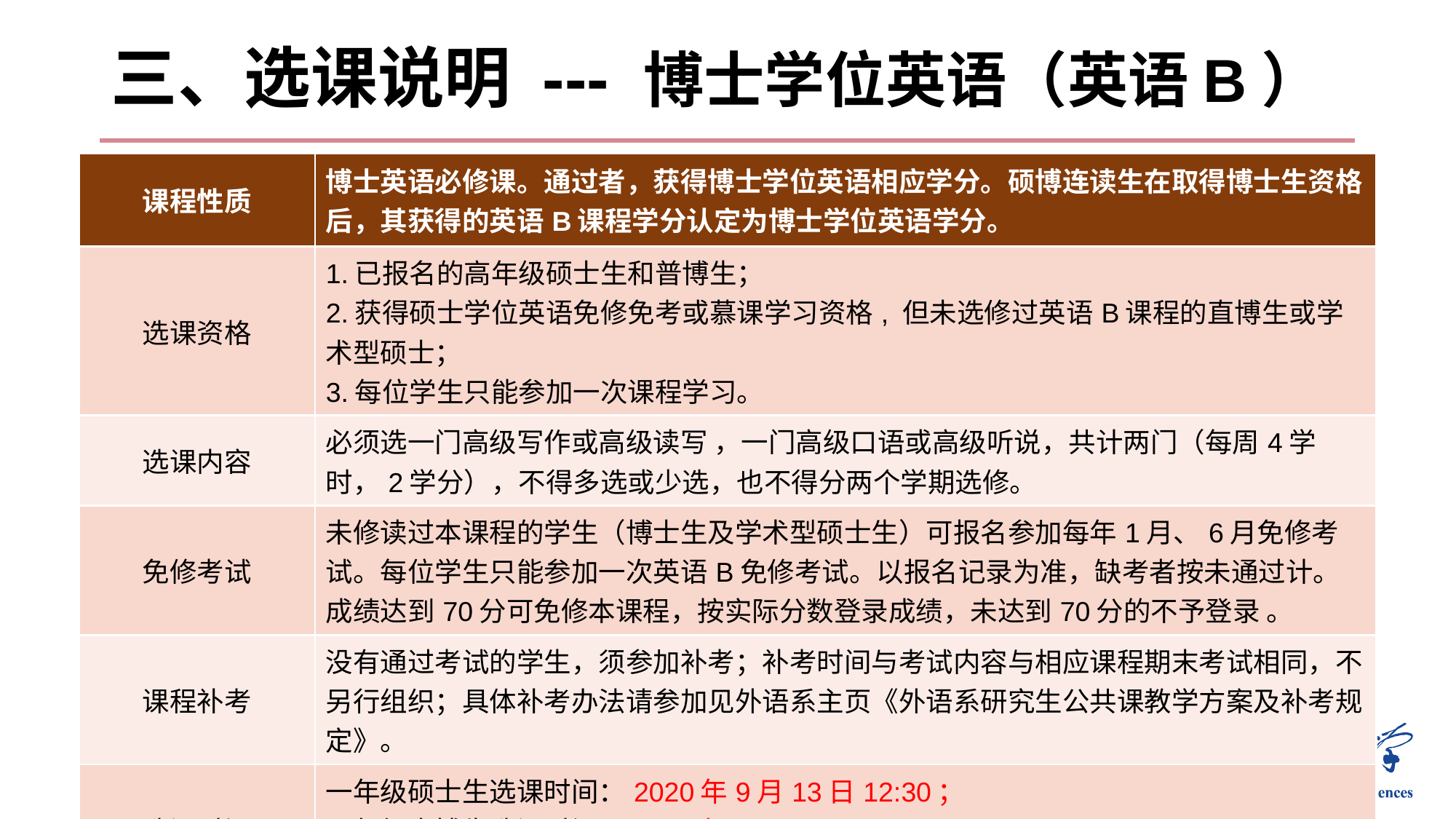

# 三、选课说明 --- 博士学位英语（英语B）
| 课程性质 | 博士英语必修课。通过者，获得博士学位英语相应学分。硕博连读生在取得博士生资格后，其获得的英语B课程学分认定为博士学位英语学分。 |
| --- | --- |
| 选课资格 | 1.已报名的高年级硕士生和普博生； 2.获得硕士学位英语免修免考或慕课学习资格, 但未选修过英语B课程的直博生或学术型硕士； 3.每位学生只能参加一次课程学习。 |
| 选课内容 | 必须选一门高级写作或高级读写 ，一门高级口语或高级听说，共计两门（每周4学时，2学分），不得多选或少选，也不得分两个学期选修。 |
| 免修考试 | 未修读过本课程的学生（博士生及学术型硕士生）可报名参加每年1月、6月免修考试。每位学生只能参加一次英语B免修考试。以报名记录为准，缺考者按未通过计。成绩达到70分可免修本课程，按实际分数登录成绩，未达到70分的不予登录 。 |
| 课程补考 | 没有通过考试的学生，须参加补考；补考时间与考试内容与相应课程期末考试相同，不另行组织；具体补考办法请参加见外语系主页《外语系研究生公共课教学方案及补考规定》。 |
| 选课时间 | 一年级硕士生选课时间：2020年9月13日12:30； 一年级直博生选课时间：2020年9月12日12:30； 已报名统招博士和高年级硕士选课时间：2020年9月9日12:30。 |